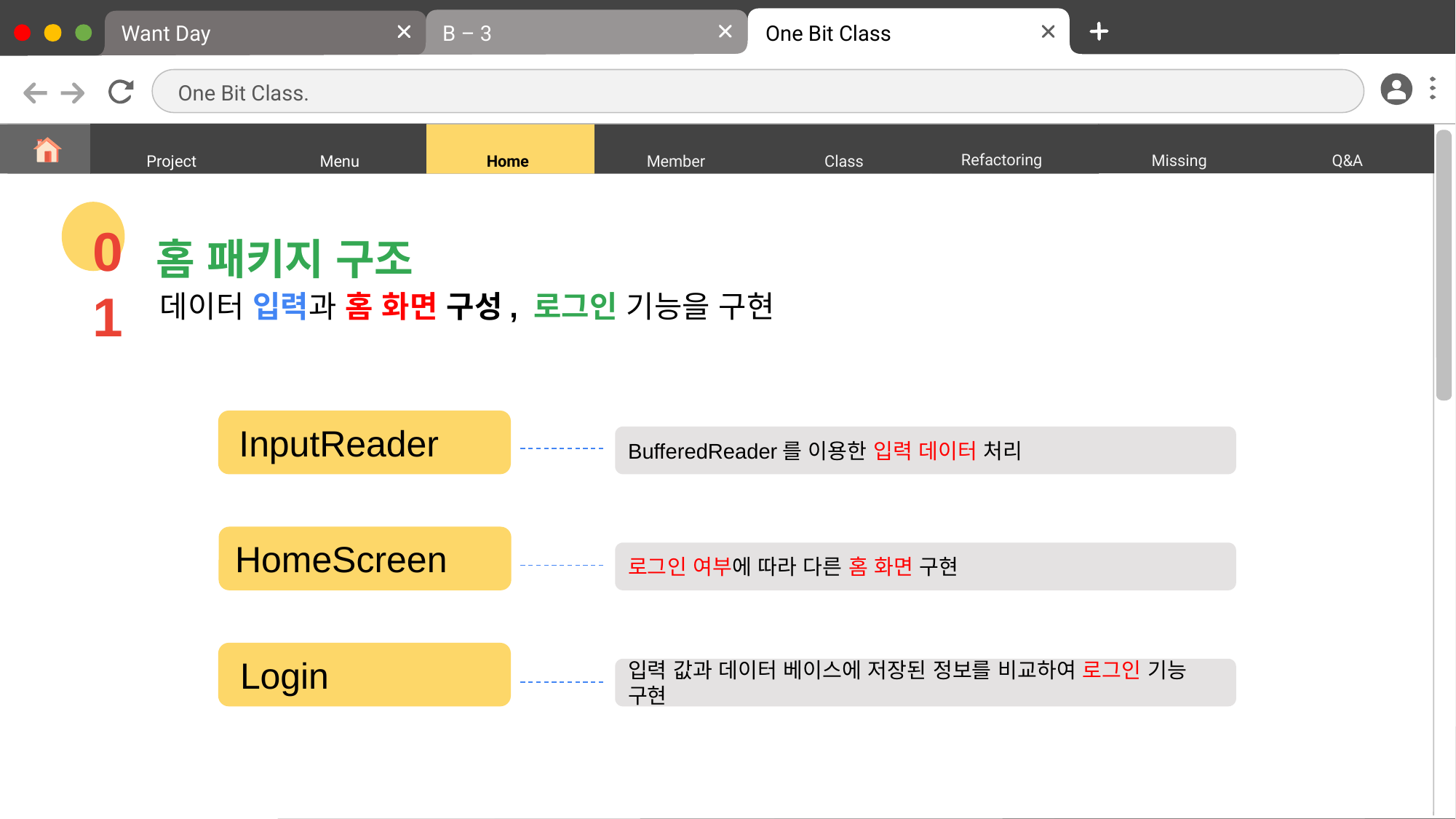

B – 3
One Bit Class
Want Day
One Bit Class.

Refactoring
Missing
Q&A

Project
Menu
Home
Class
Member

01
홈 패키지 구조
데이터 입력과 홈 화면 구성, 로그인 기능을 구현

InputReader
BufferedReader를 이용한 입력 데이터 처리

HomeScreen
로그인 여부에 따라 다른 홈 화면 구현

Login
입력 값과 데이터 베이스에 저장된 정보를 비교하여 로그인 기능 구현